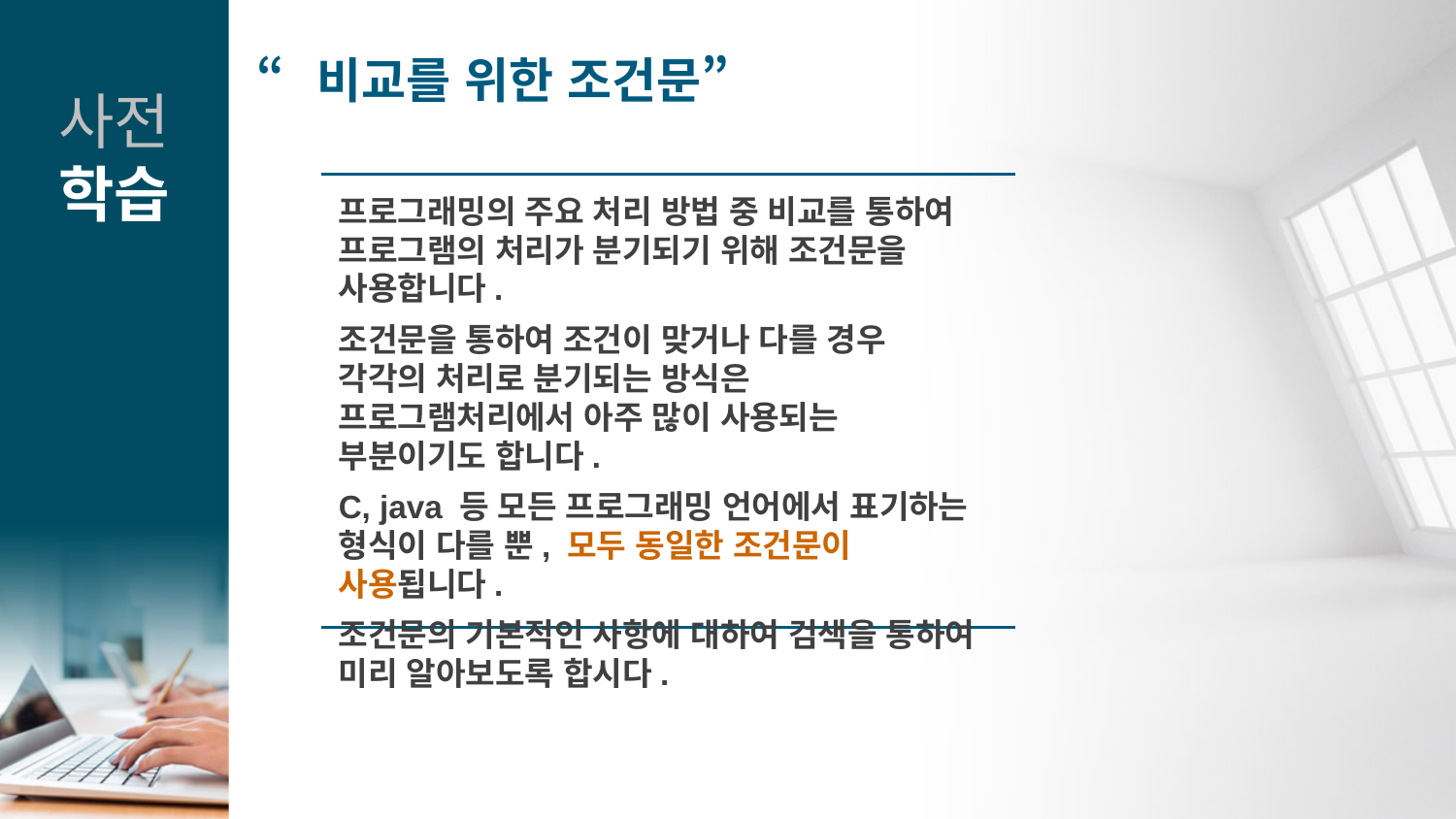

“비교를 위한 조건문”
사전
학습
프로그래밍의 주요 처리 방법 중 비교를 통하여 프로그램의 처리가 분기되기 위해 조건문을 사용합니다.
조건문을 통하여 조건이 맞거나 다를 경우
각각의 처리로 분기되는 방식은 프로그램처리에서 아주 많이 사용되는 부분이기도 합니다.
C, java 등 모든 프로그래밍 언어에서 표기하는 형식이 다를 뿐, 모두 동일한 조건문이 사용됩니다.
조건문의 기본적인 사항에 대하여 검색을 통하여 미리 알아보도록 합시다.